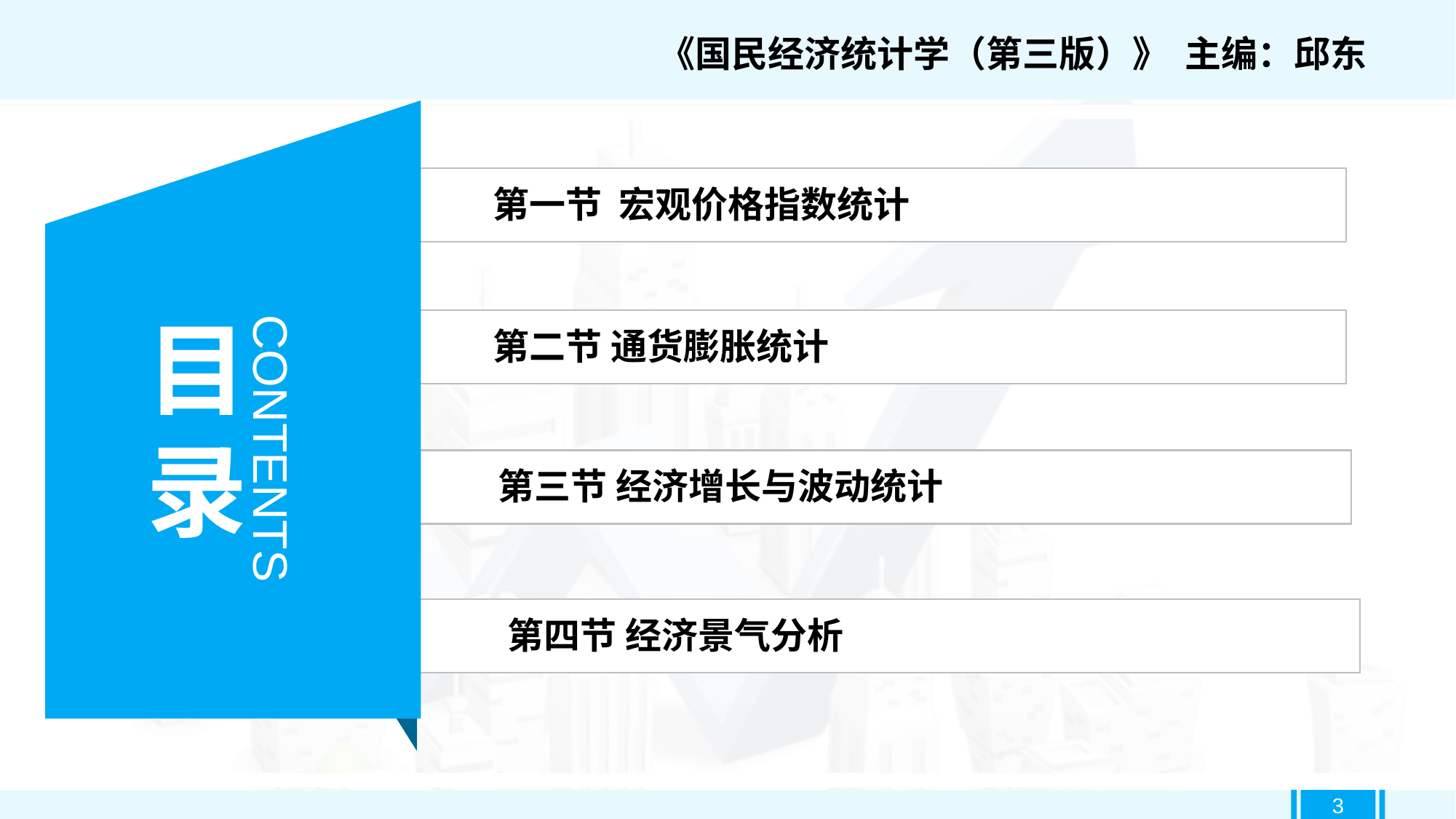

《国民经济统计学（第三版）》  主编：邱东

第一节  宏观价格指数统计
目录

第二节 通货膨胀统计
CONTENTS

第三节 经济增长与波动统计

第四节 经济景气分析

3